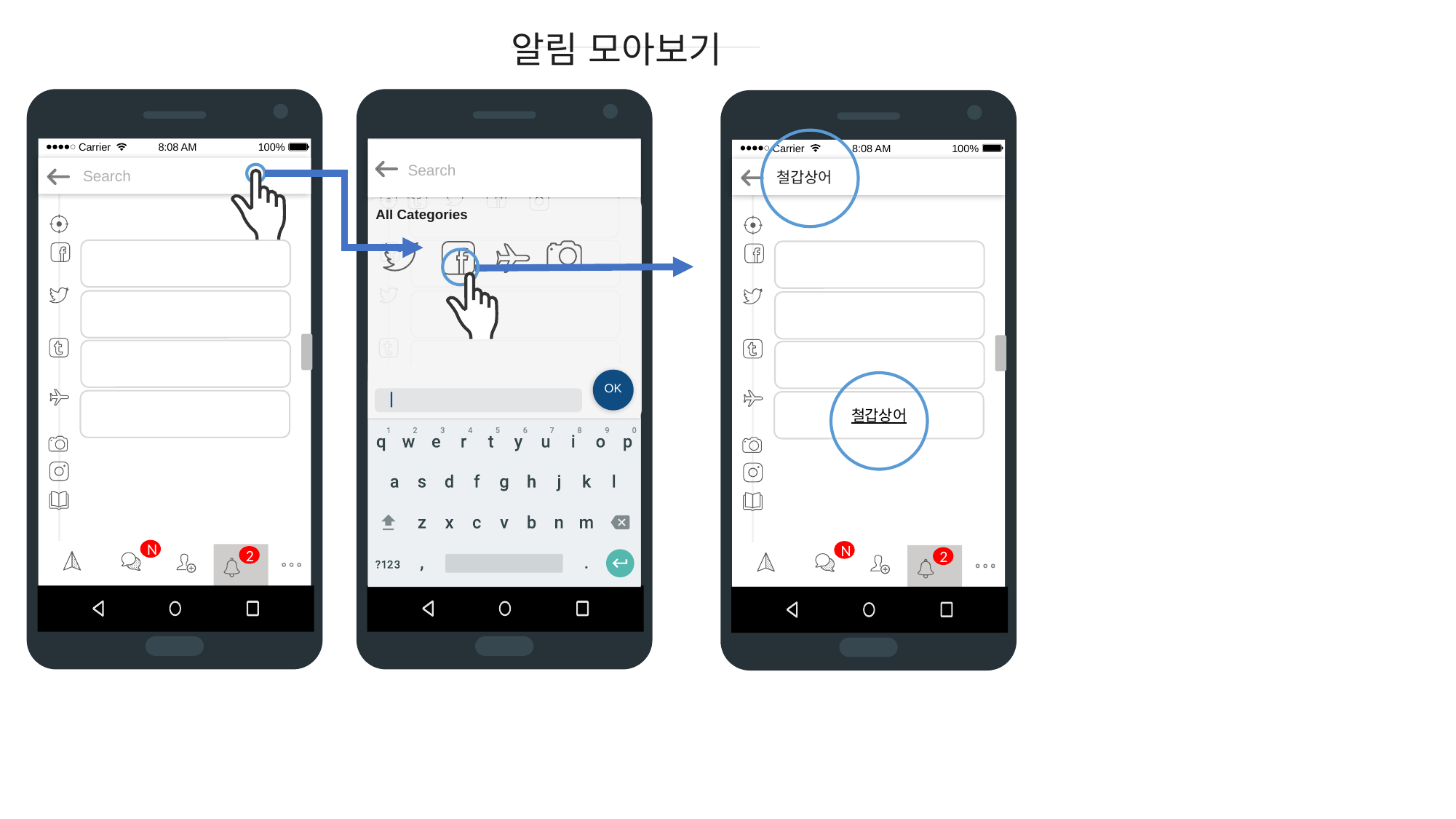

알림 모아보기

8:08 AM
Carrier
100%

철갑상어

철갑상어

N

2

8:08 AM
Carrier
100%

8:08 AM
Carrier
100%

Search

Search

    Search

All Categories

OK

N
N

2
2